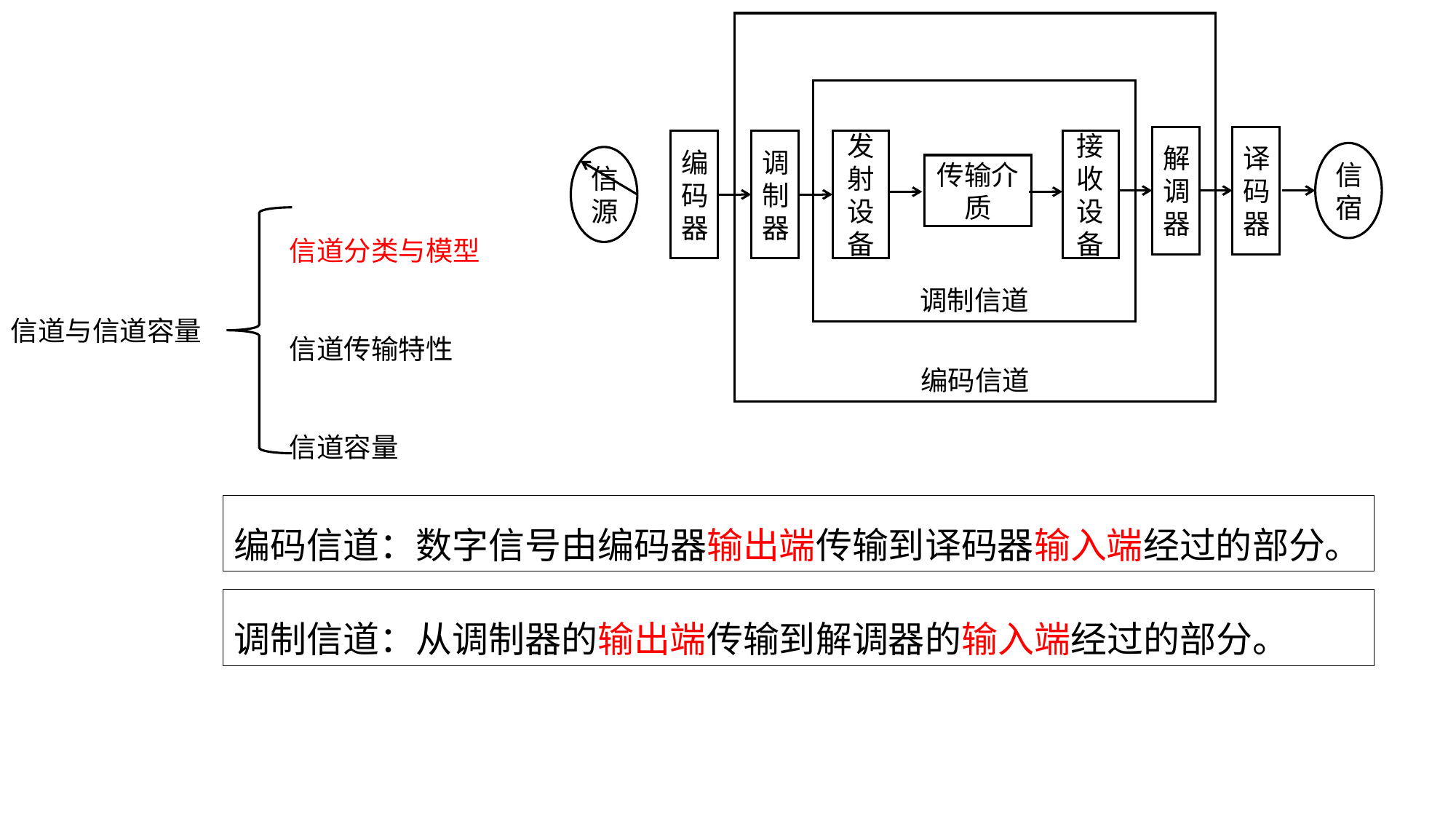

编码信道
调制信道
译码器
解调器
调制器
编码器
发射设备
接收设备
信宿
信源
传输介质
信道分类与模型
信道传输特性
信道容量

信道与信道容量
编码信道：数字信号由编码器输出端传输到译码器输入端经过的部分。
调制信道：从调制器的输出端传输到解调器的输入端经过的部分。